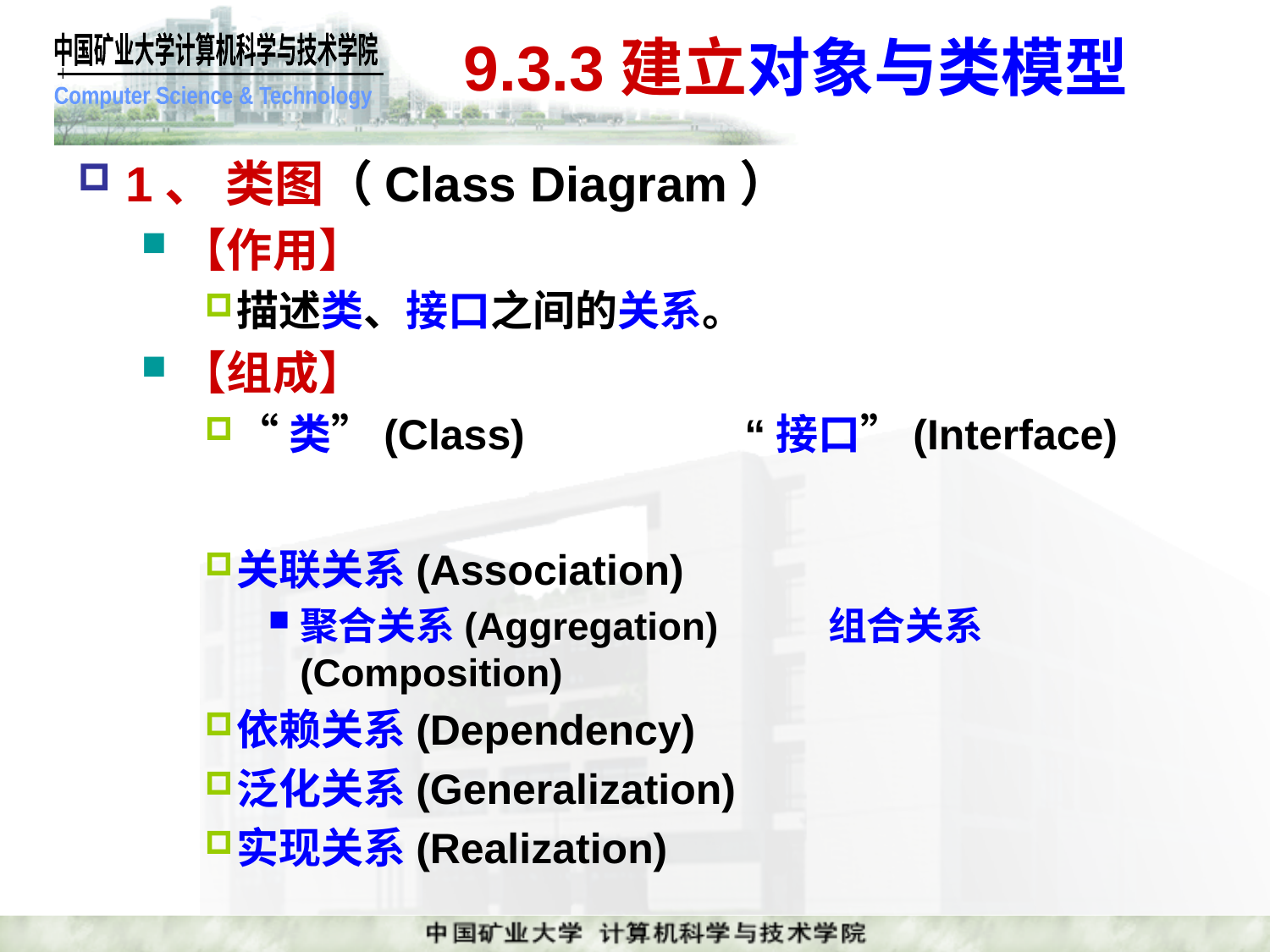

# 9.3.3建立对象与类模型
1、 类图（Class Diagram）
【作用】
描述类、接口之间的关系。
【组成】
“类”(Class)		“接口”(Interface)

关联关系(Association)
聚合关系(Aggregation)	 组合关系(Composition)
依赖关系(Dependency)
泛化关系(Generalization)
实现关系(Realization)
115